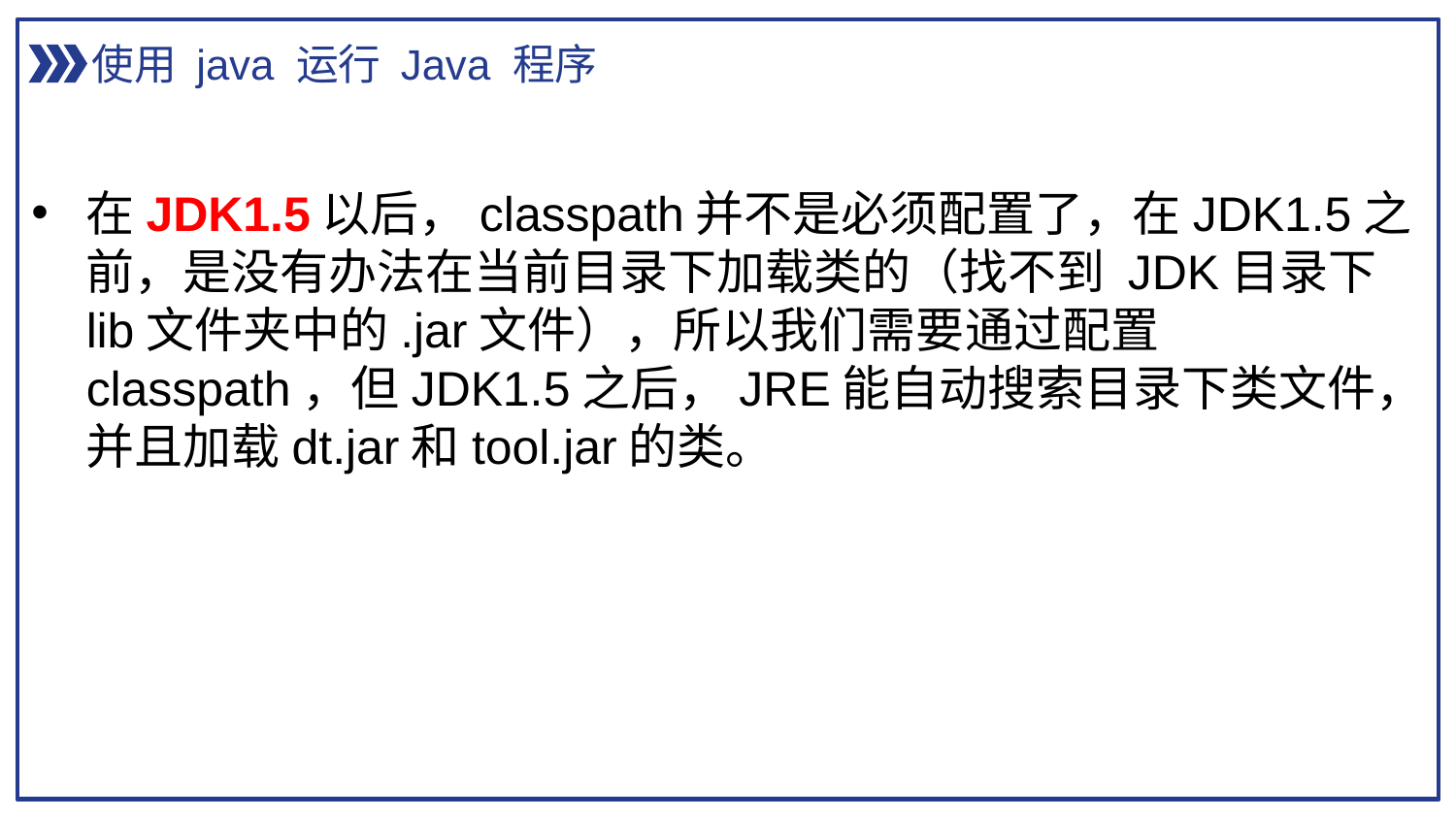

使用 java 运行 Java 程序

在JDK1.5以后，classpath并不是必须配置了，在JDK1.5之前，是没有办法在当前目录下加载类的（找不到 JDK目录下lib文件夹中的.jar文件），所以我们需要通过配置classpath，但JDK1.5之后，JRE能自动搜索目录下类文件，并且加载dt.jar和tool.jar的类。